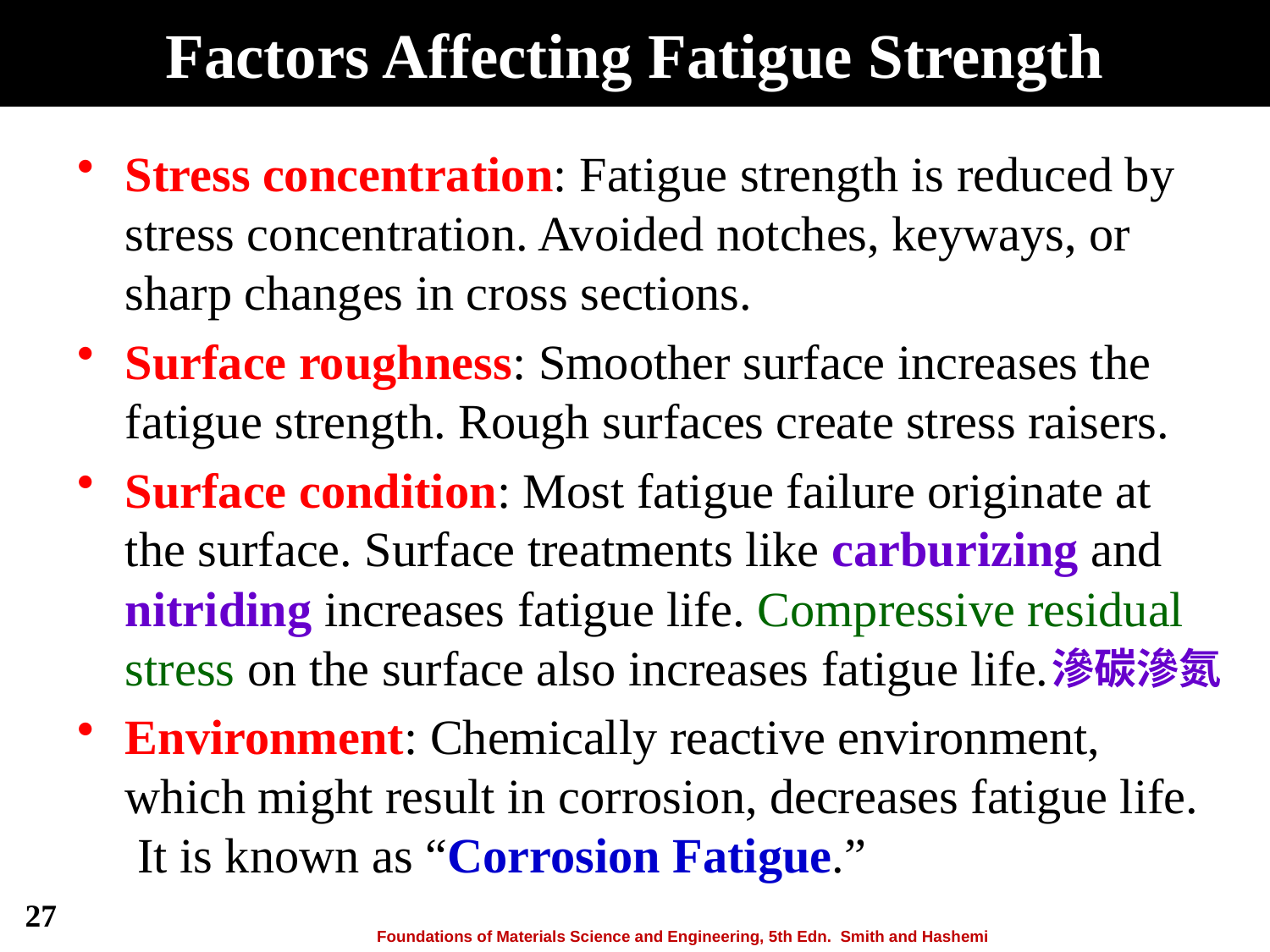

# Factors Affecting Fatigue Strength
Stress concentration: Fatigue strength is reduced by stress concentration. Avoided notches, keyways, or sharp changes in cross sections.
Surface roughness: Smoother surface increases the fatigue strength. Rough surfaces create stress raisers.
Surface condition: Most fatigue failure originate at the surface. Surface treatments like carburizing and nitriding increases fatigue life. Compressive residual stress on the surface also increases fatigue life.
Environment: Chemically reactive environment, which might result in corrosion, decreases fatigue life.  It is known as “Corrosion Fatigue.”
滲碳滲氮
27